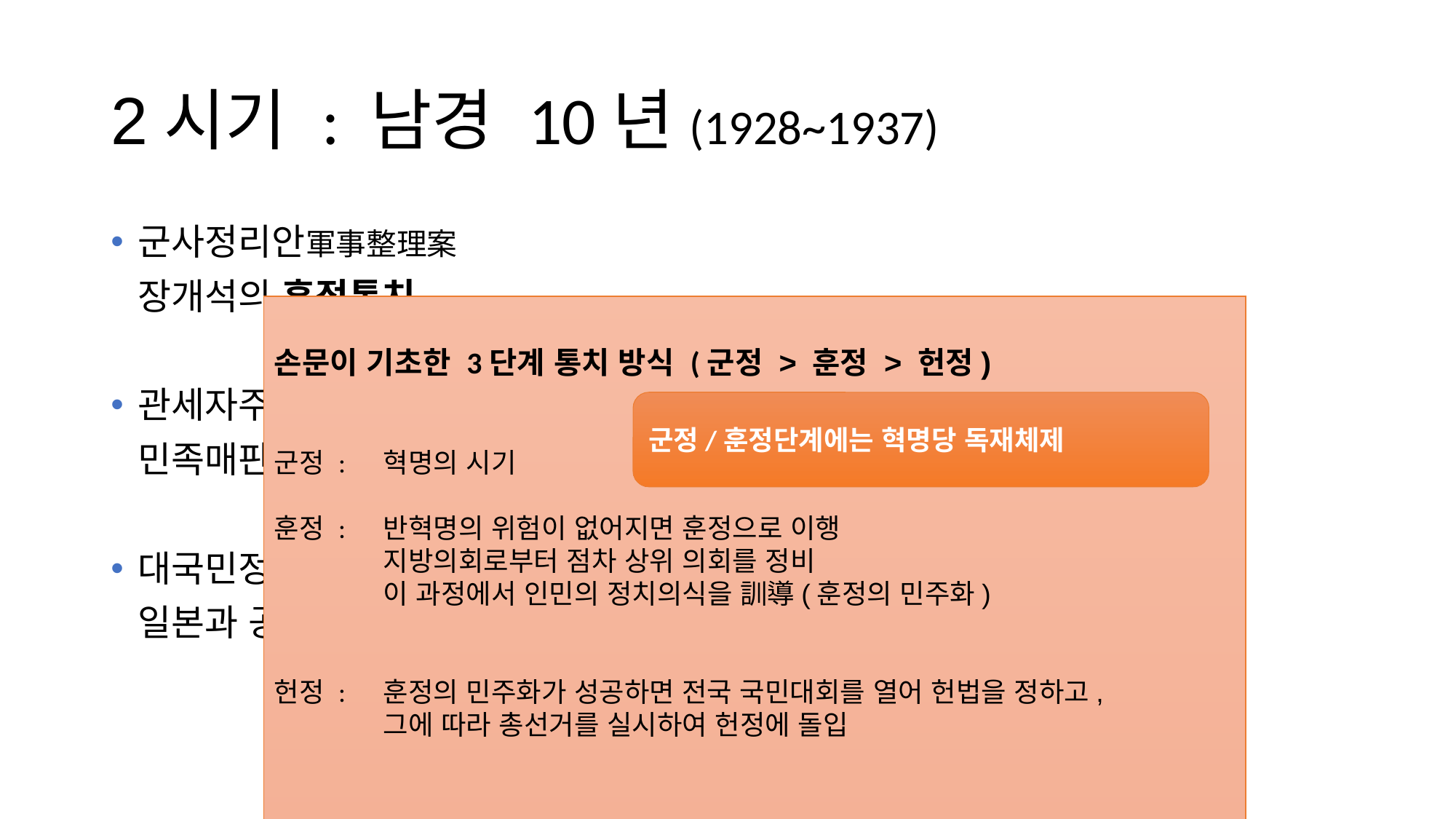

# 2시기 : 남경 10년(1928~1937)
군사정리안軍事整理案
	장개석의 훈정통치

관세자주권 회복
	민족매판자본가에게 공포정치(재원확보)

대국민정책(신생활운동)
	일본과 공산당

손문이 기초한 3단계 통치 방식 (군정 > 훈정 > 헌정)

군정 : 	혁명의 시기

훈정 : 	반혁명의 위험이 없어지면 훈정으로 이행
   	지방의회로부터 점차 상위 의회를 정비
	이 과정에서 인민의 정치의식을 訓導(훈정의 민주화)

헌정 : 	훈정의 민주화가 성공하면 전국 국민대회를 열어 헌법을 정하고,
	그에 따라 총선거를 실시하여 헌정에 돌입

군정/훈정단계에는 혁명당 독재체제